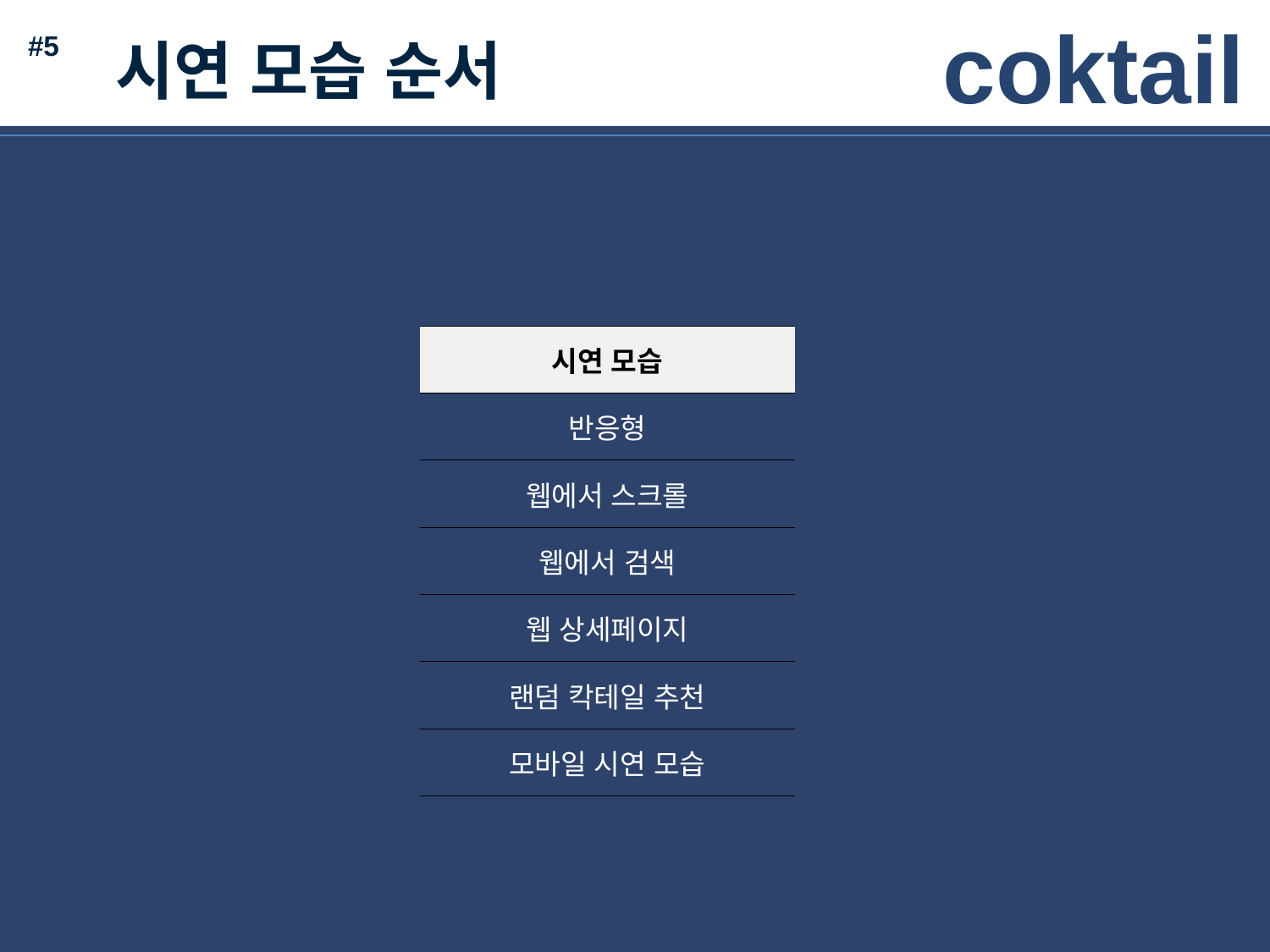

coktail
#5
시연 모습 순서

| 시연 모습 |
| --- |
| 반응형 |
| 웹에서 스크롤 |
| 웹에서 검색 |
| 웹 상세페이지 |
| 랜덤 칵테일 추천 |
| 모바일 시연 모습 |